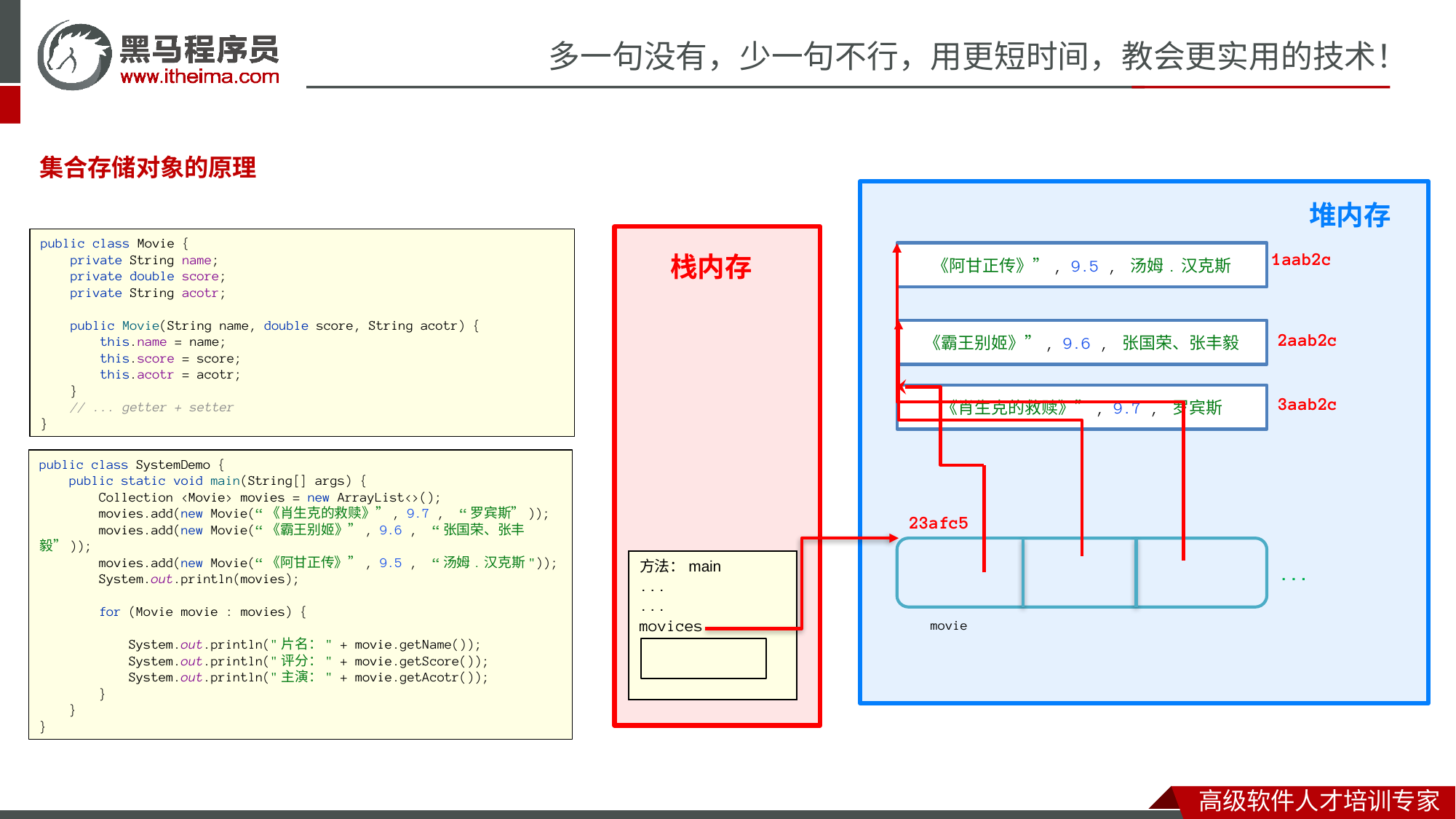

集合存储对象的原理

堆内存

public class Movie {
    private String name;
    private double score;
    private String acotr;
    public Movie(String name, double score, String acotr) {
        this.name = name;
        this.score = score;
        this.acotr = acotr;
    }
    // ... getter + setter
}
栈内存
1aab2c
《阿甘正传》”, 9.5 , 汤姆.汉克斯
《霸王别姬》”, 9.6 , 张国荣、张丰毅
2aab2c

《肖生克的救赎》”, 9.7 , 罗宾斯
3aab2c
public class SystemDemo {
    public static void main(String[] args) {
        Collection <Movie> movies = new ArrayList<>();
        movies.add(new Movie(“《肖生克的救赎》”, 9.7 ,  “罗宾斯”));
        movies.add(new Movie(“《霸王别姬》”, 9.6 ,  “张国荣、张丰毅”));
        movies.add(new Movie(“《阿甘正传》”, 9.5 ,  “汤姆.汉克斯"));
        System.out.println(movies);
        for (Movie movie : movies) {
            System.out.println("片名：" + movie.getName());
            System.out.println("评分：" + movie.getScore());
            System.out.println("主演：" + movie.getAcotr());
        }
    }
}
23afc5

方法：main
...
...
movices

...
movie